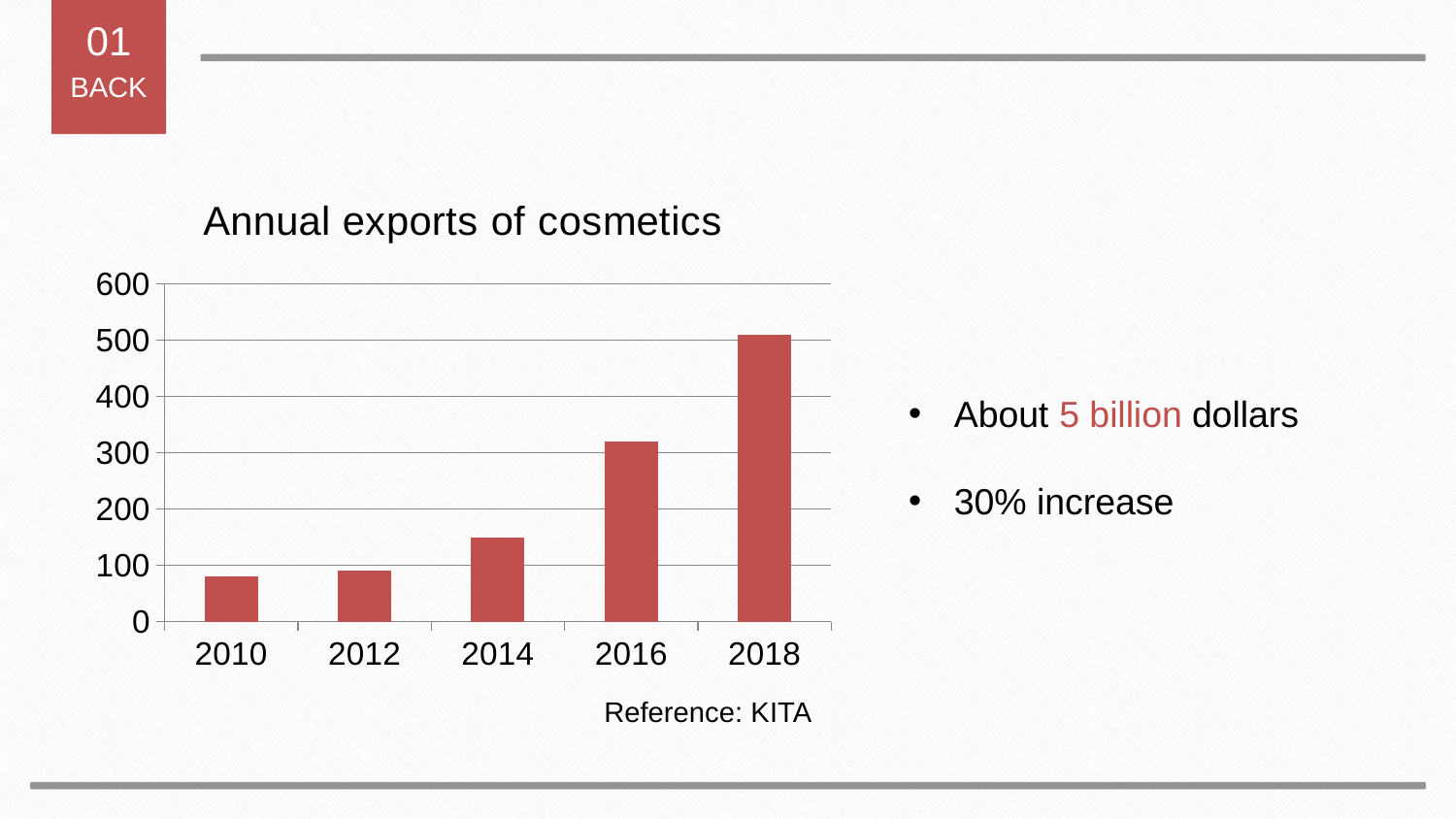

01

BACK

### Chart: Annual exports of cosmetics

| Category | 계열 1 |
|---|---|
| 2010 | 80.0 |
| 2012 | 90.0 |
| 2014 | 150.0 |
| 2016 | 320.0 |
| 2018 | 510.0 |
About 5 billion dollars
30% increase
Reference: KITA